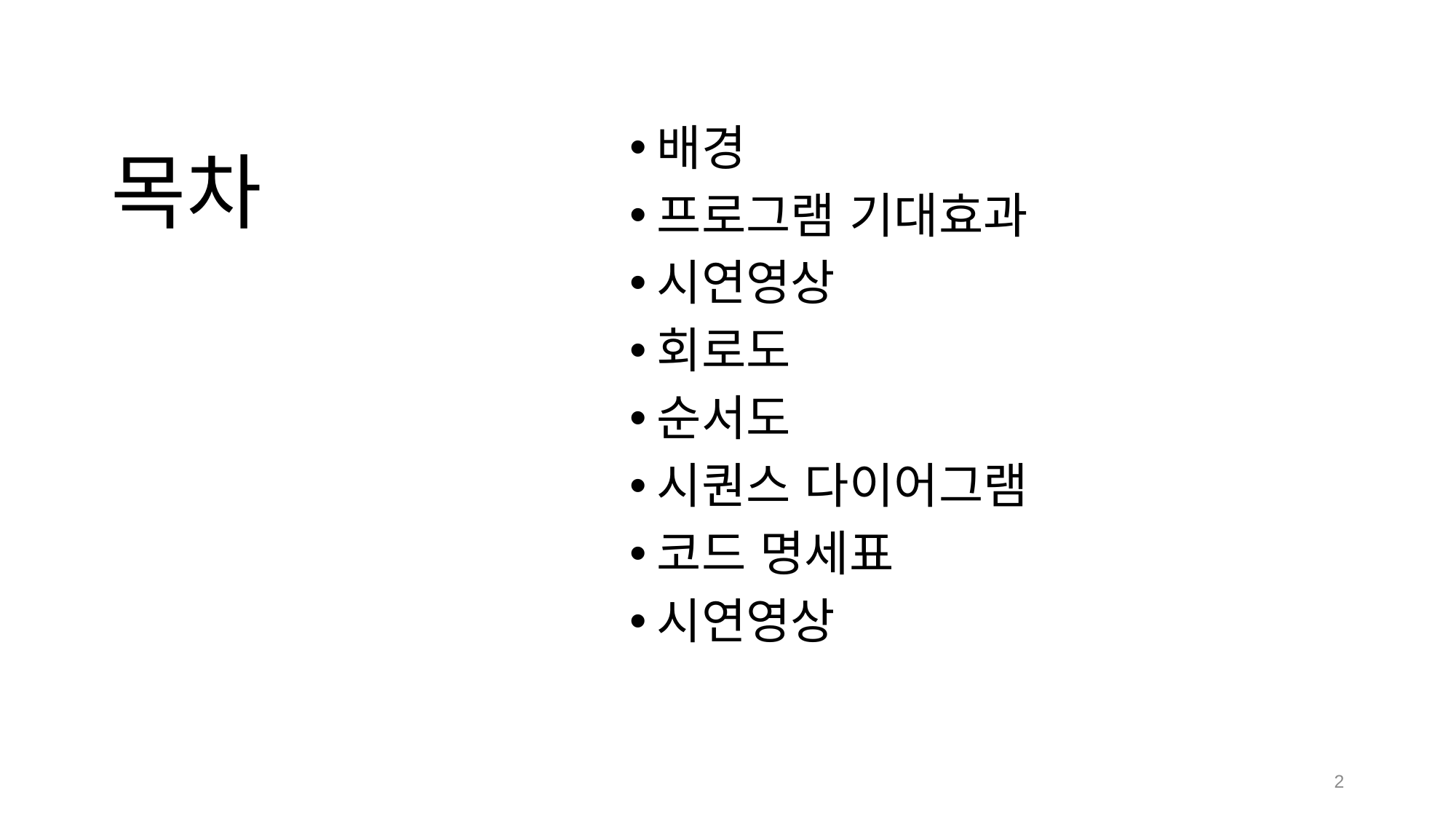

# 목차
배경
프로그램 기대효과
시연영상
회로도
순서도
시퀀스 다이어그램
코드 명세표
시연영상

2